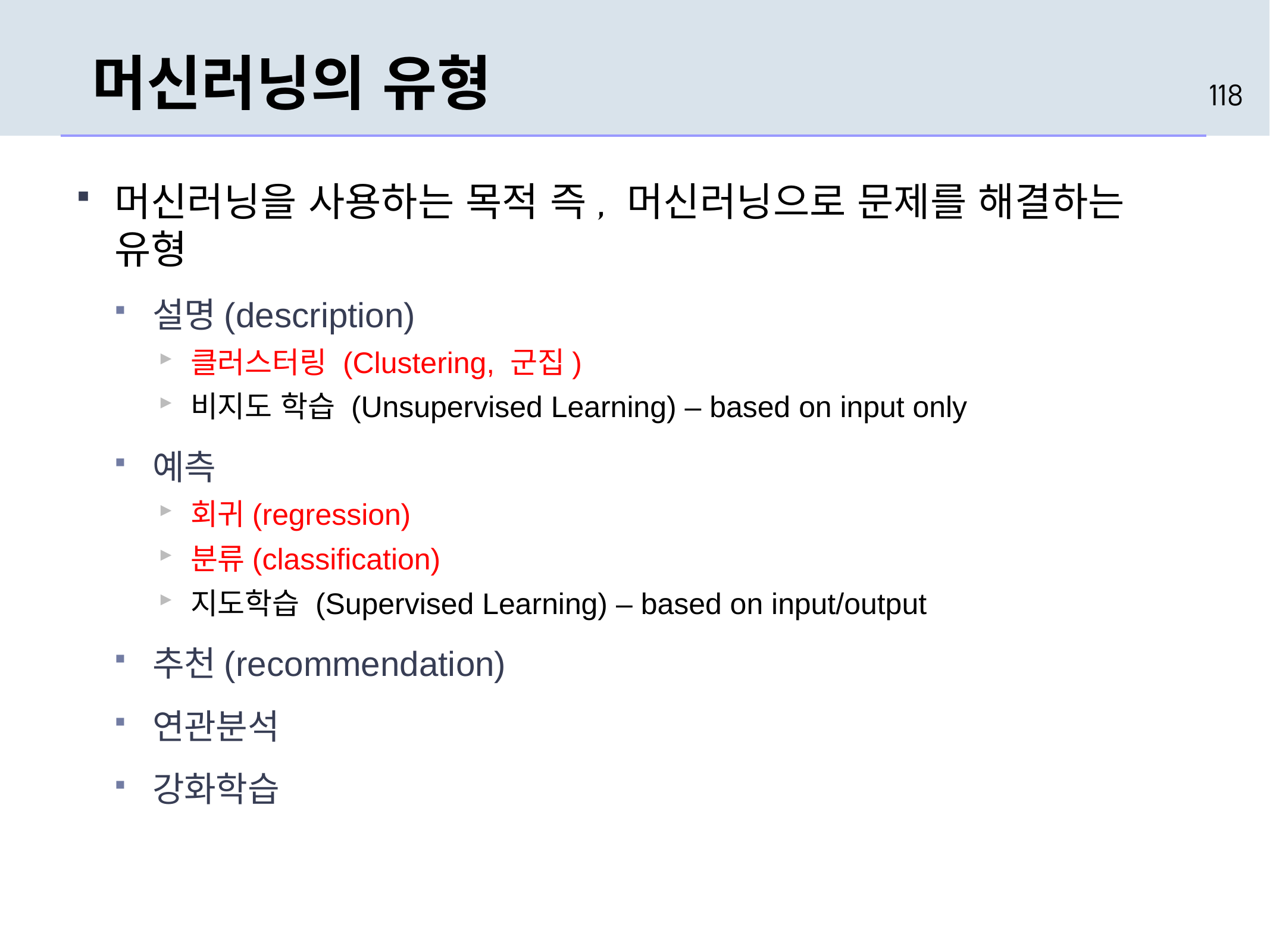

# 머신러닝의 유형
118
머신러닝을 사용하는 목적 즉, 머신러닝으로 문제를 해결하는 유형
설명(description)
클러스터링 (Clustering, 군집)
비지도 학습 (Unsupervised Learning) – based on input only
예측
회귀(regression)
분류(classification)
지도학습 (Supervised Learning) – based on input/output
추천(recommendation)
연관분석
강화학습